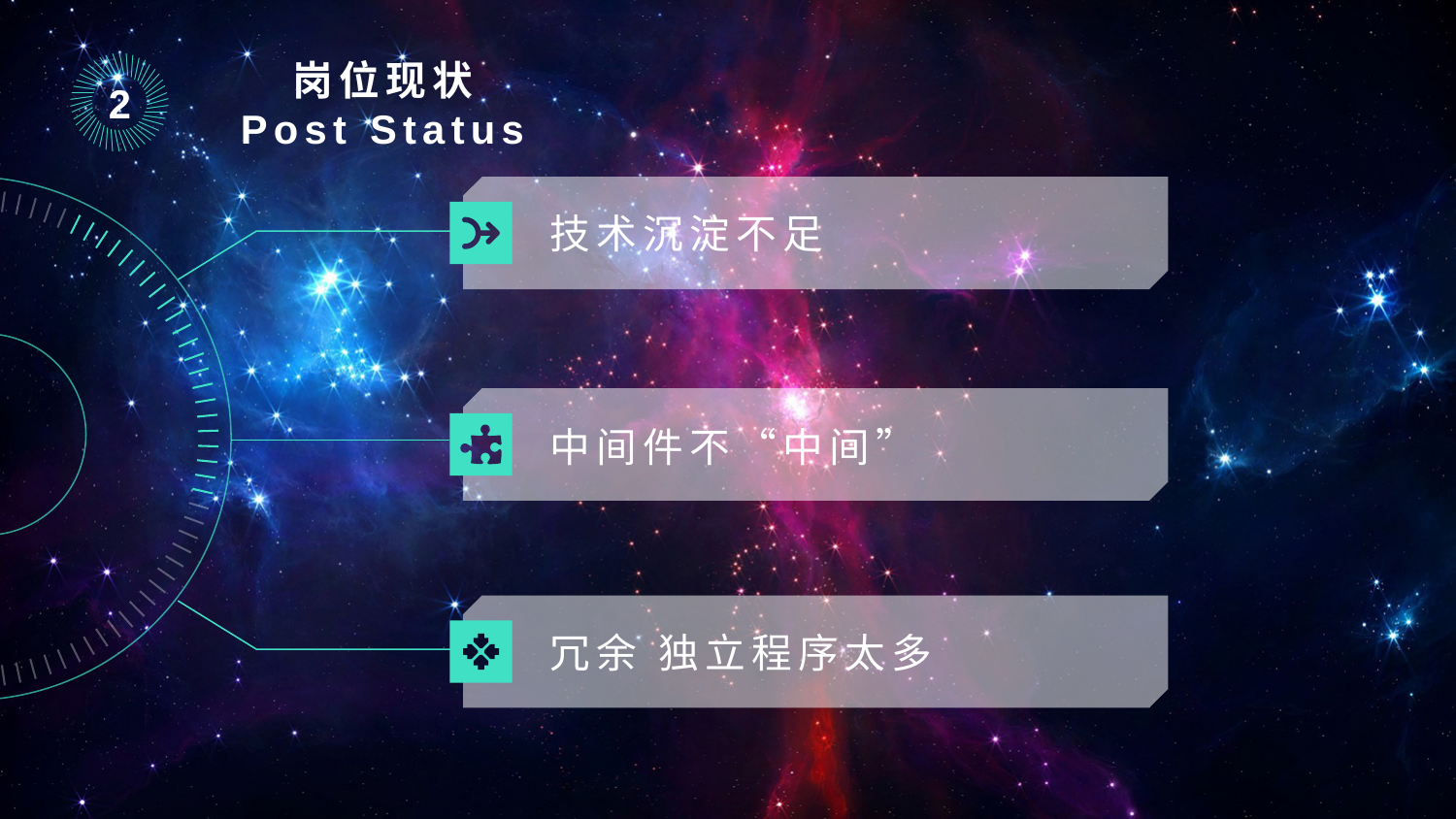

｜
｜
｜
｜
｜
｜
｜
｜
｜
｜
｜
｜
｜
｜
｜
｜
｜
｜
｜
｜
｜
｜
｜
｜
｜
｜
｜
｜
｜
｜
｜
｜
｜
｜
｜
｜
｜
｜
｜
｜
｜
｜
｜
｜
｜
｜
岗位现状
Post Status
2

技术沉淀不足

中间件不“中间”

冗余 独立程序太多